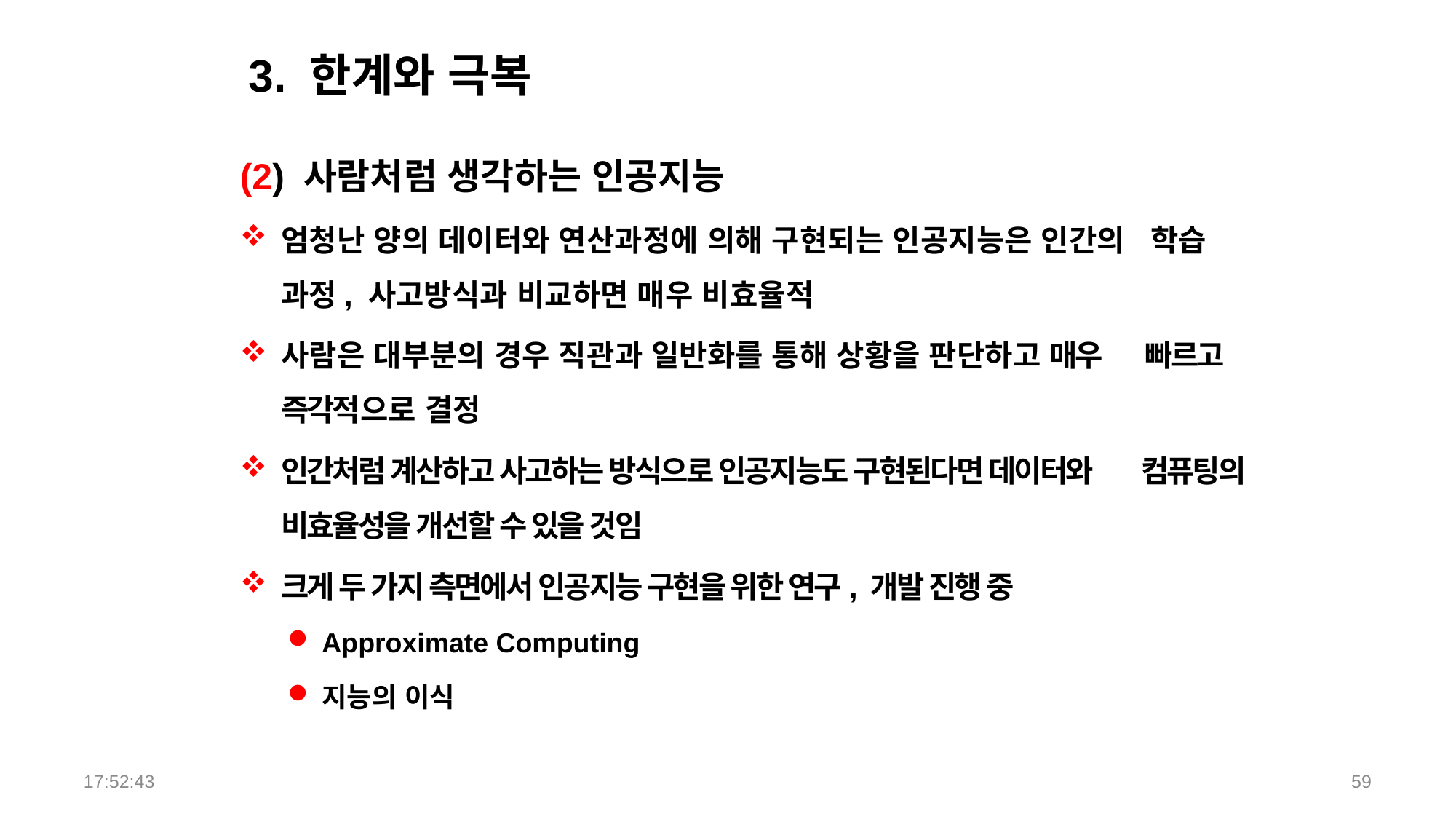

# 3. 한계와 극복
(2) 사람처럼 생각하는 인공지능
엄청난 양의 데이터와 연산과정에 의해 구현되는 인공지능은 인간의   학습 과정, 사고방식과 비교하면 매우 비효율적
사람은 대부분의 경우 직관과 일반화를 통해 상황을 판단하고 매우       빠르고 즉각적으로 결정
인간처럼 계산하고 사고하는 방식으로 인공지능도 구현된다면 데이터와        컴퓨팅의 비효율성을 개선할 수 있을 것임
크게 두 가지 측면에서 인공지능 구현을 위한 연구, 개발 진행 중
Approximate Computing
지능의 이식
17:52:43
59